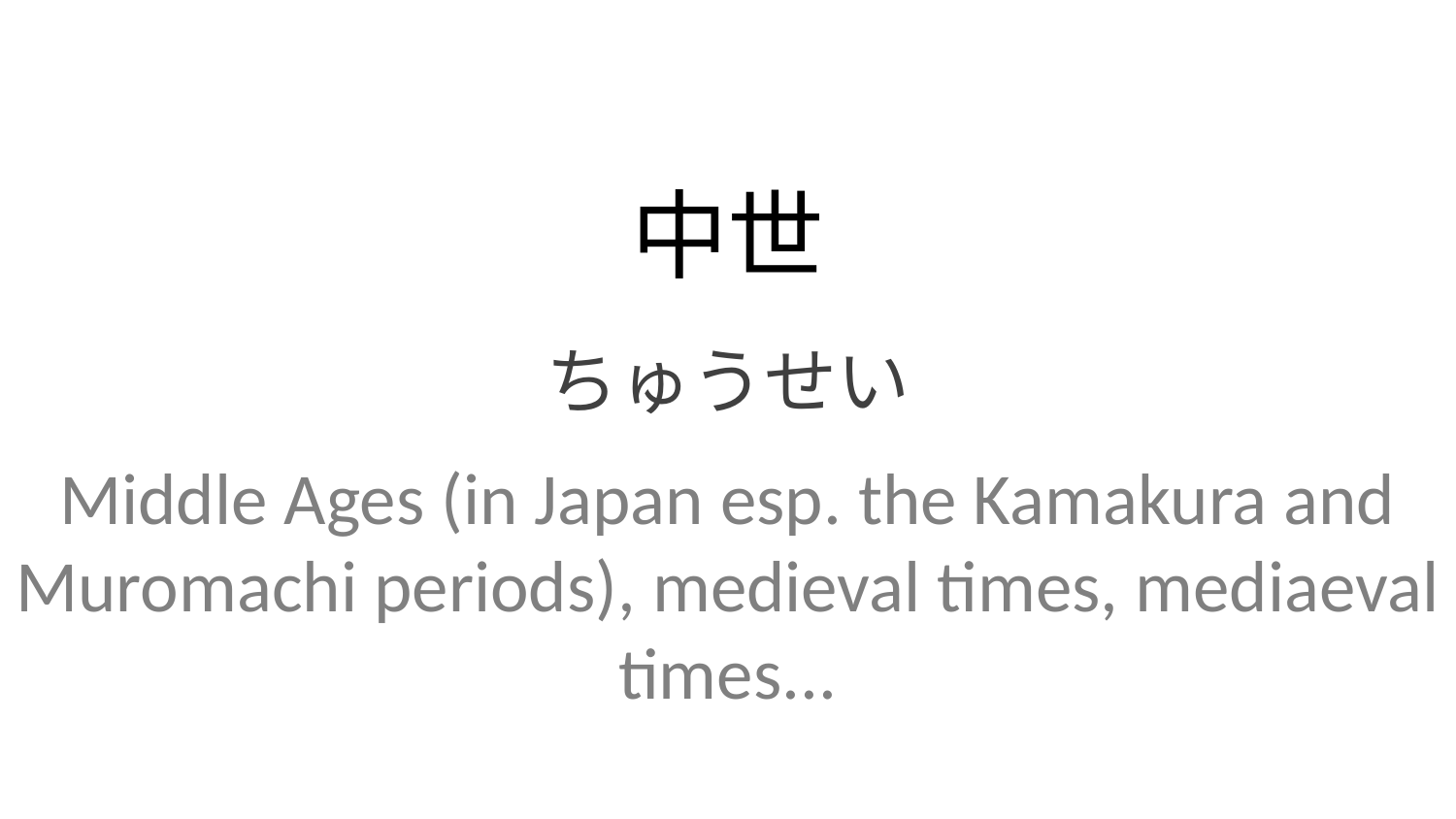

中世

ちゅうせい
Middle Ages (in Japan esp. the Kamakura and Muromachi periods), medieval times, mediaeval times...